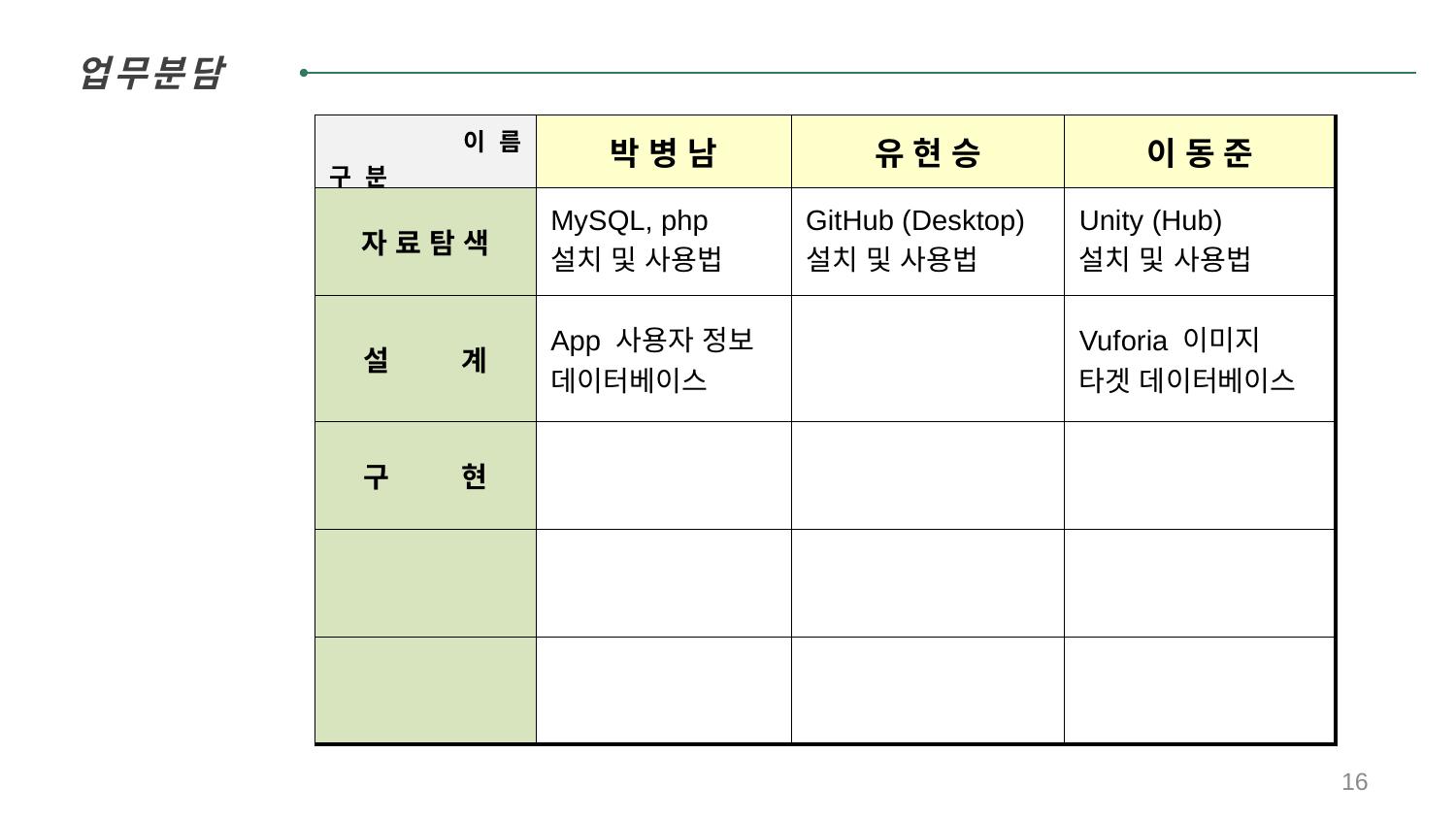

업 무 분 담
| 이 름 구 분 | 박 병 남 | 유 현 승 | 이 동 준 |
| --- | --- | --- | --- |
| 자 료 탐 색 | MySQL, php 설치 및 사용법 | GitHub (Desktop) 설치 및 사용법 | Unity (Hub) 설치 및 사용법 |
| 설 계 | App 사용자 정보 데이터베이스 |  | Vuforia 이미지 타겟 데이터베이스 |
| 구 현 |  |  |  |
|  |  |  |  |
|  |  |  |  |
16